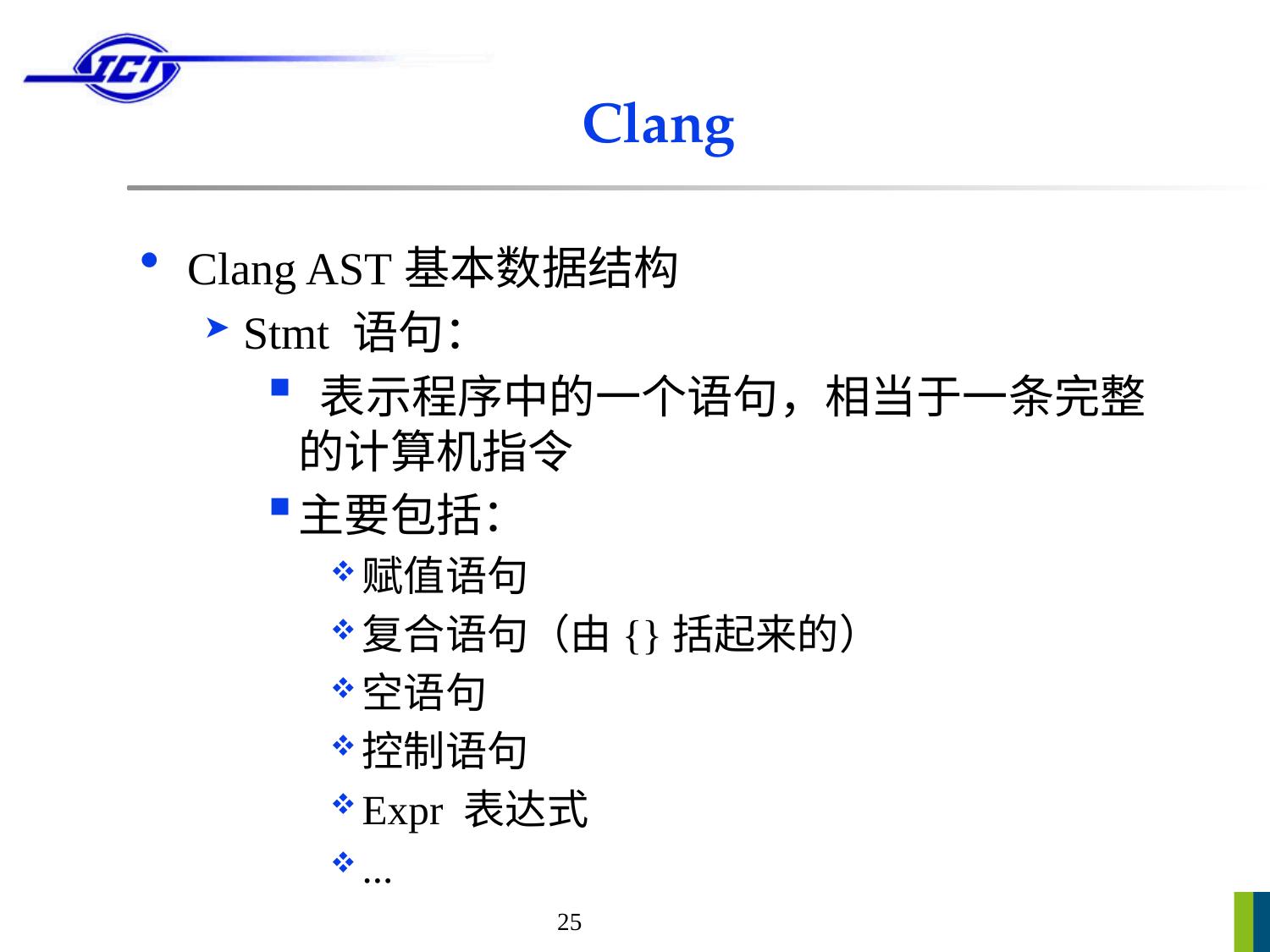

# Clang
Clang AST基本数据结构
Stmt 语句：
 表示程序中的一个语句，相当于一条完整的计算机指令
主要包括：
赋值语句
复合语句（由{}括起来的）
空语句
控制语句
Expr 表达式
...